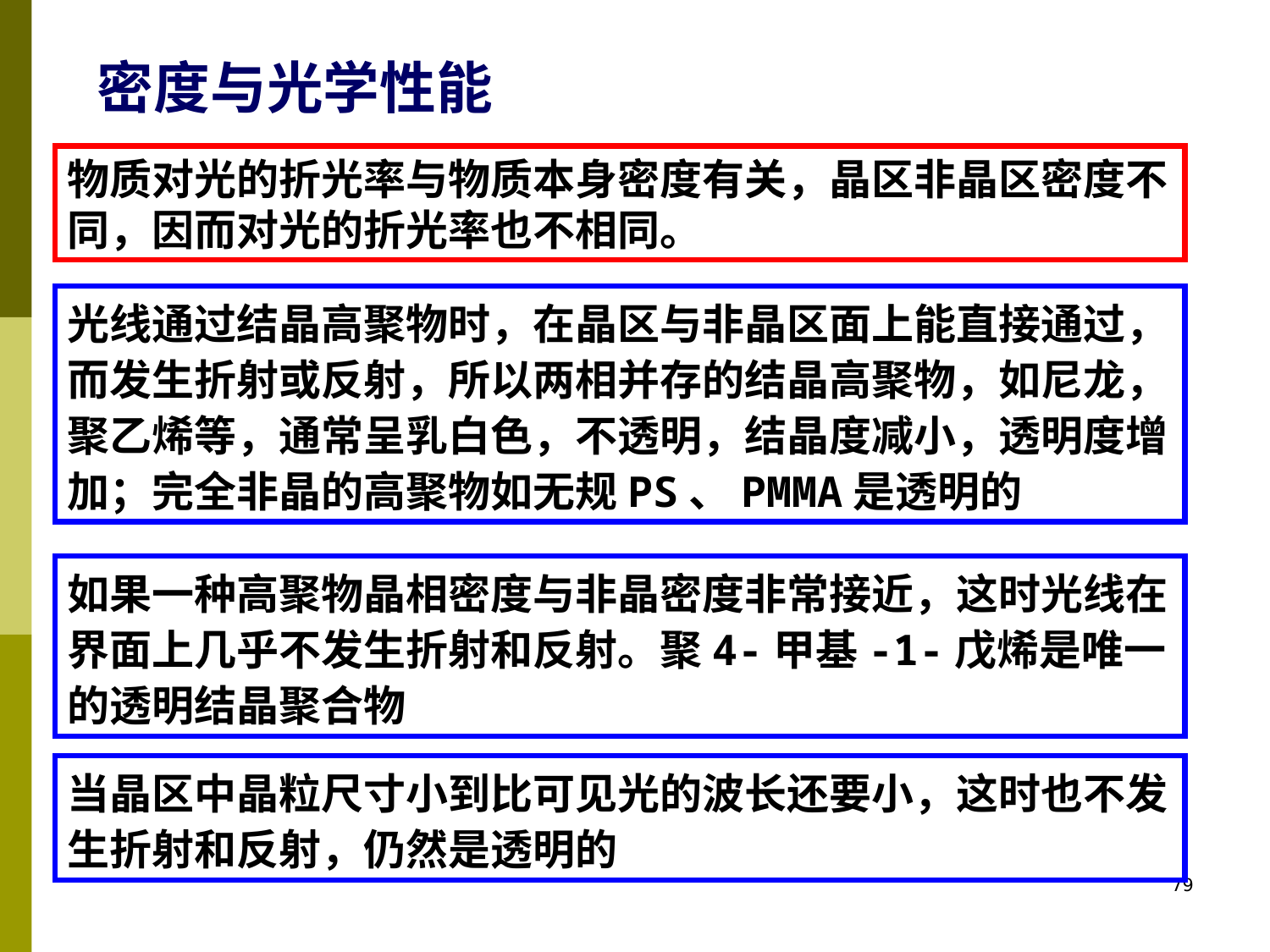

密度与光学性能
物质对光的折光率与物质本身密度有关，晶区非晶区密度不同，因而对光的折光率也不相同。

光线通过结晶高聚物时，在晶区与非晶区面上能直接通过，而发生折射或反射，所以两相并存的结晶高聚物，如尼龙，聚乙烯等，通常呈乳白色，不透明，结晶度减小，透明度增加；完全非晶的高聚物如无规PS、PMMA是透明的
如果一种高聚物晶相密度与非晶密度非常接近，这时光线在界面上几乎不发生折射和反射。聚4-甲基-1-戊烯是唯一的透明结晶聚合物
当晶区中晶粒尺寸小到比可见光的波长还要小，这时也不发生折射和反射，仍然是透明的
79